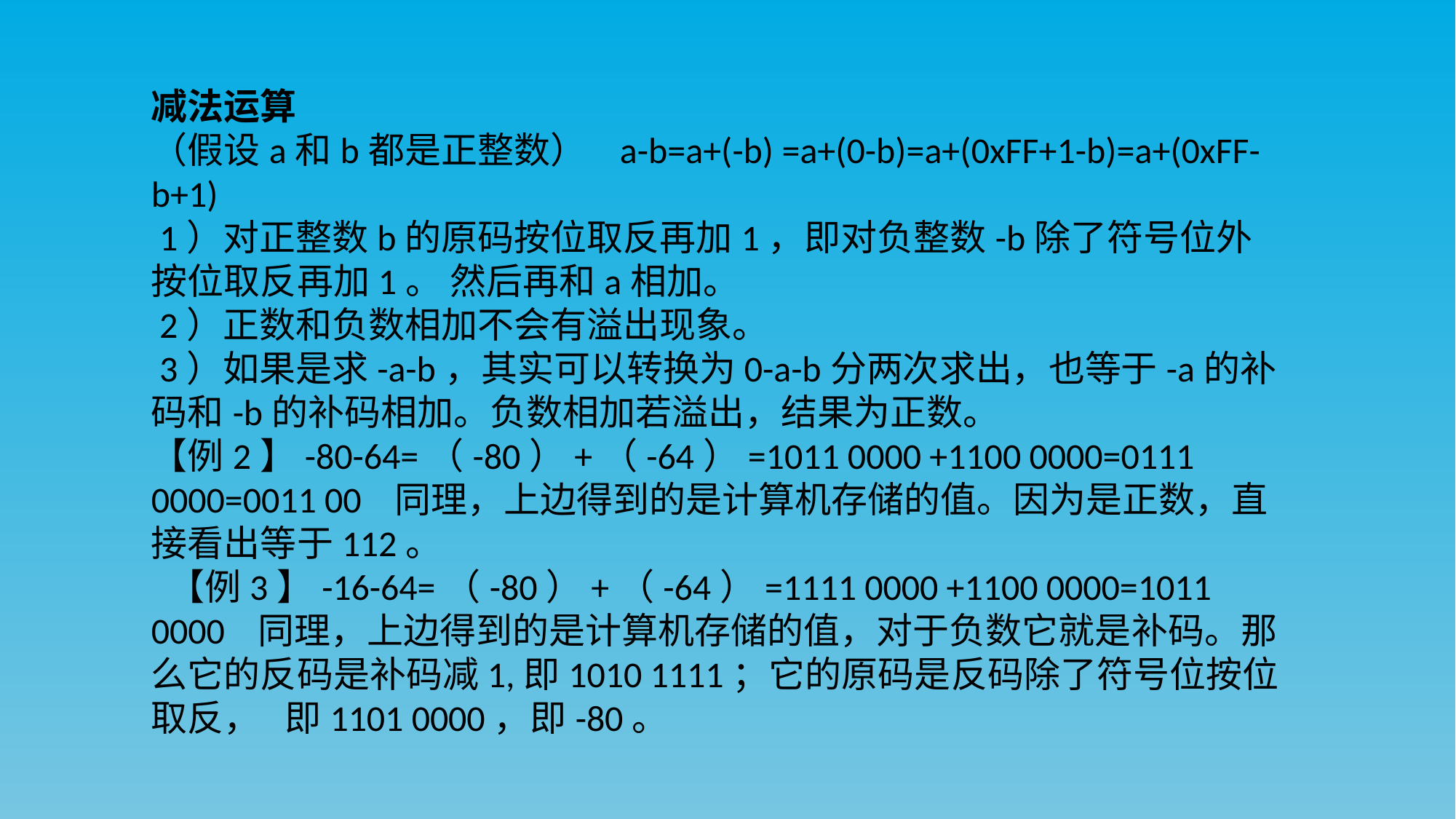

减法运算
（假设a和b都是正整数）   a-b=a+(-b) =a+(0-b)=a+(0xFF+1-b)=a+(0xFF-b+1)
 1）对正整数b的原码按位取反再加1，即对负整数-b除了符号位外按位取反再加1。 然后再和a相加。
 2）正数和负数相加不会有溢出现象。
 3）如果是求-a-b，其实可以转换为0-a-b分两次求出，也等于-a的补码和-b的补码相加。负数相加若溢出，结果为正数。
【例2】-80-64=（-80）+（-64）=1011 0000 +1100 0000=0111 0000=0011 00   同理，上边得到的是计算机存储的值。因为是正数，直接看出等于112。
 【例3】-16-64=（-80）+（-64）=1111 0000 +1100 0000=1011 0000   同理，上边得到的是计算机存储的值，对于负数它就是补码。那么它的反码是补码减1,即1010 1111；它的原码是反码除了符号位按位取反，   即1101 0000，即-80。